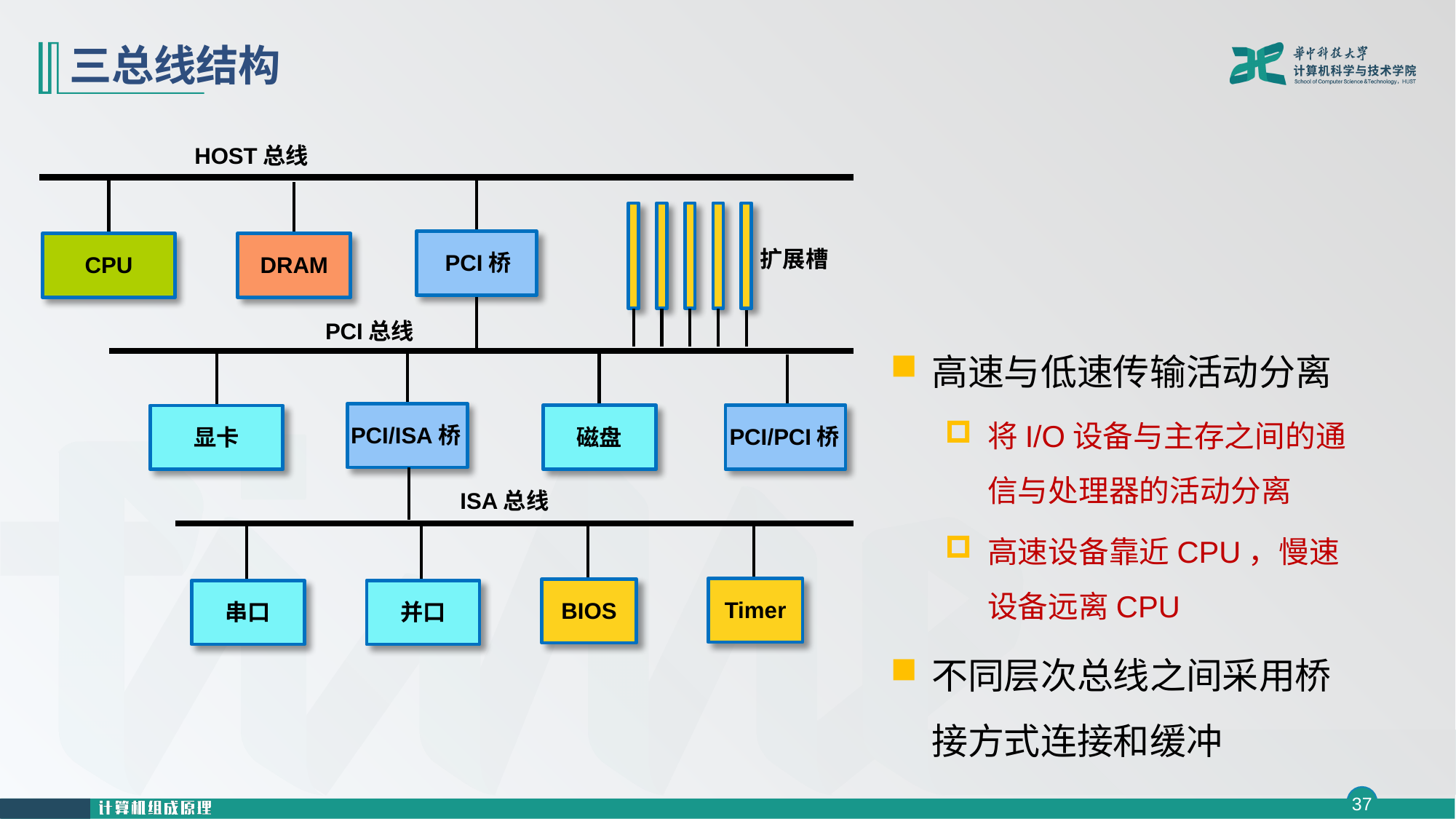

# 三总线结构
HOST总线

扩展槽

PCI桥

DRAM

CPU
PCI总线

PCI/ISA桥

PCI/PCI桥

磁盘

显卡
ISA总线

Timer

BIOS

串口

并口
高速与低速传输活动分离
将I/O设备与主存之间的通信与处理器的活动分离
高速设备靠近CPU，慢速设备远离CPU
不同层次总线之间采用桥接方式连接和缓冲